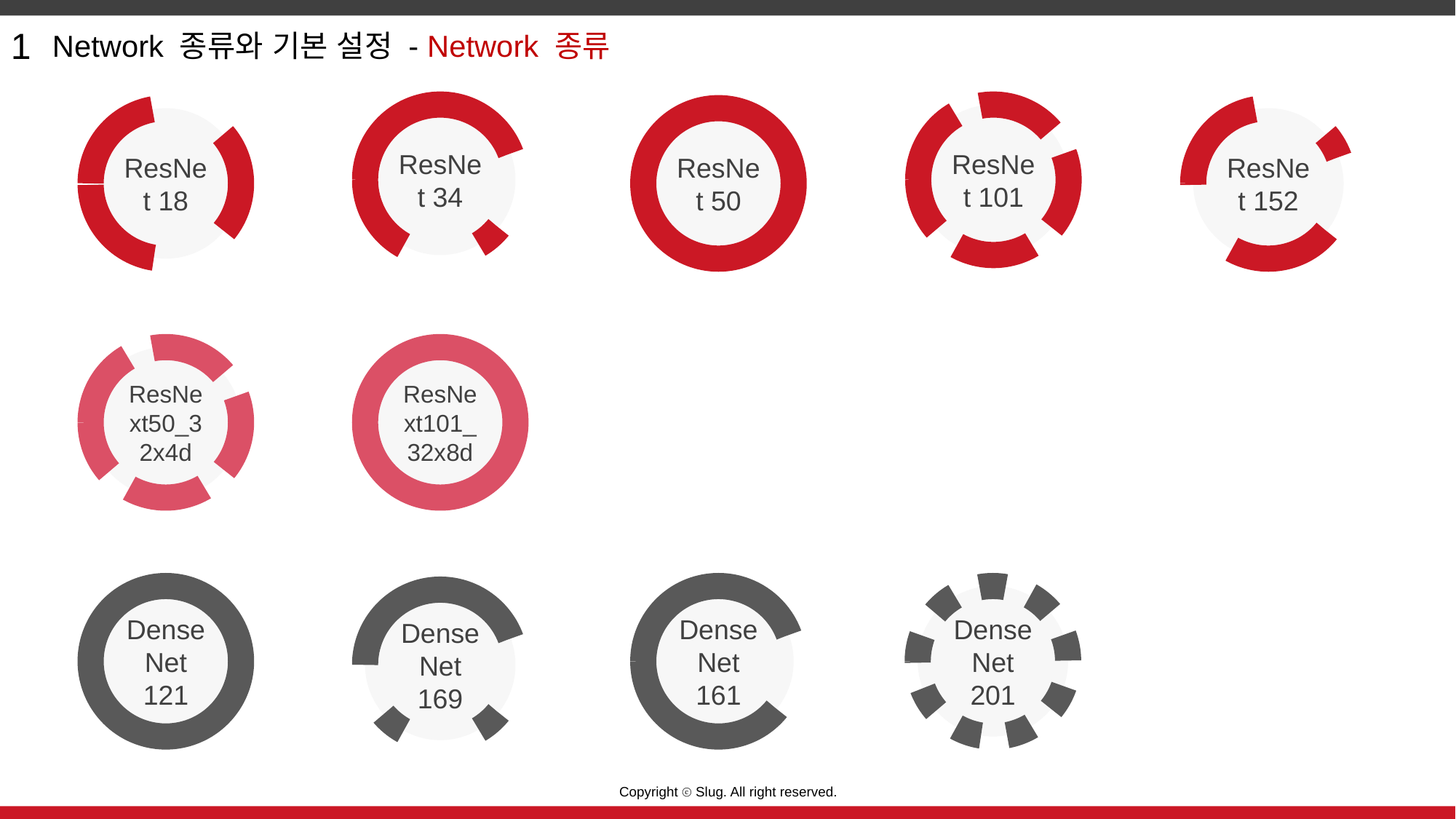

1
Network 종류와 기본 설정 - Network 종류
ResNet 34
ResNet 101
ResNet 18
ResNet 50
ResNet 152
ResNext50_32x4d
ResNext101_32x8d
DenseNet 121
DenseNet 161
DenseNet 201
DenseNet 169